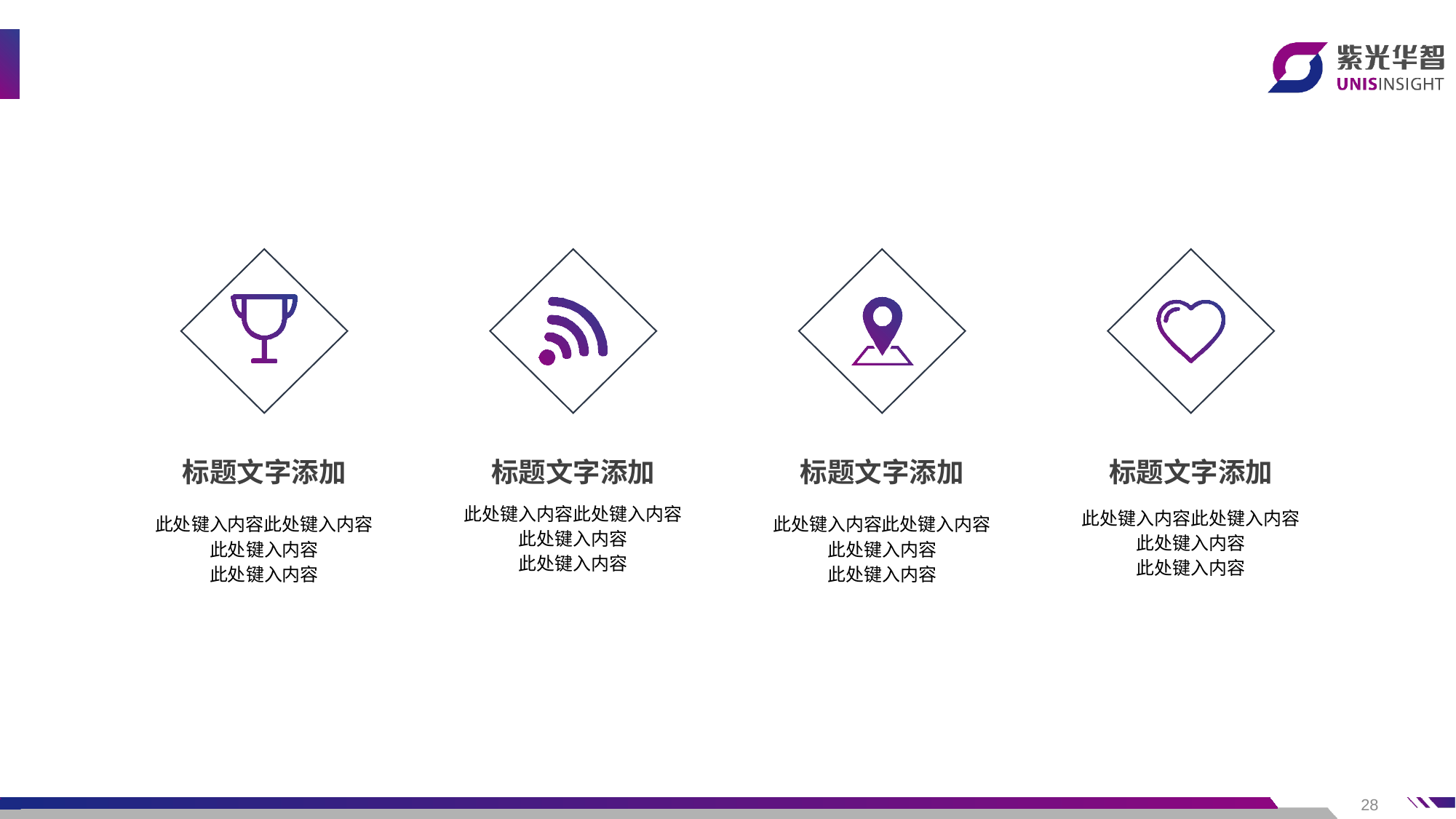

#

标题文字添加
标题文字添加
标题文字添加
标题文字添加
此处键入内容此处键入内容
此处键入内容
此处键入内容

此处键入内容此处键入内容
此处键入内容
此处键入内容

此处键入内容此处键入内容
此处键入内容
此处键入内容

此处键入内容此处键入内容
此处键入内容
此处键入内容